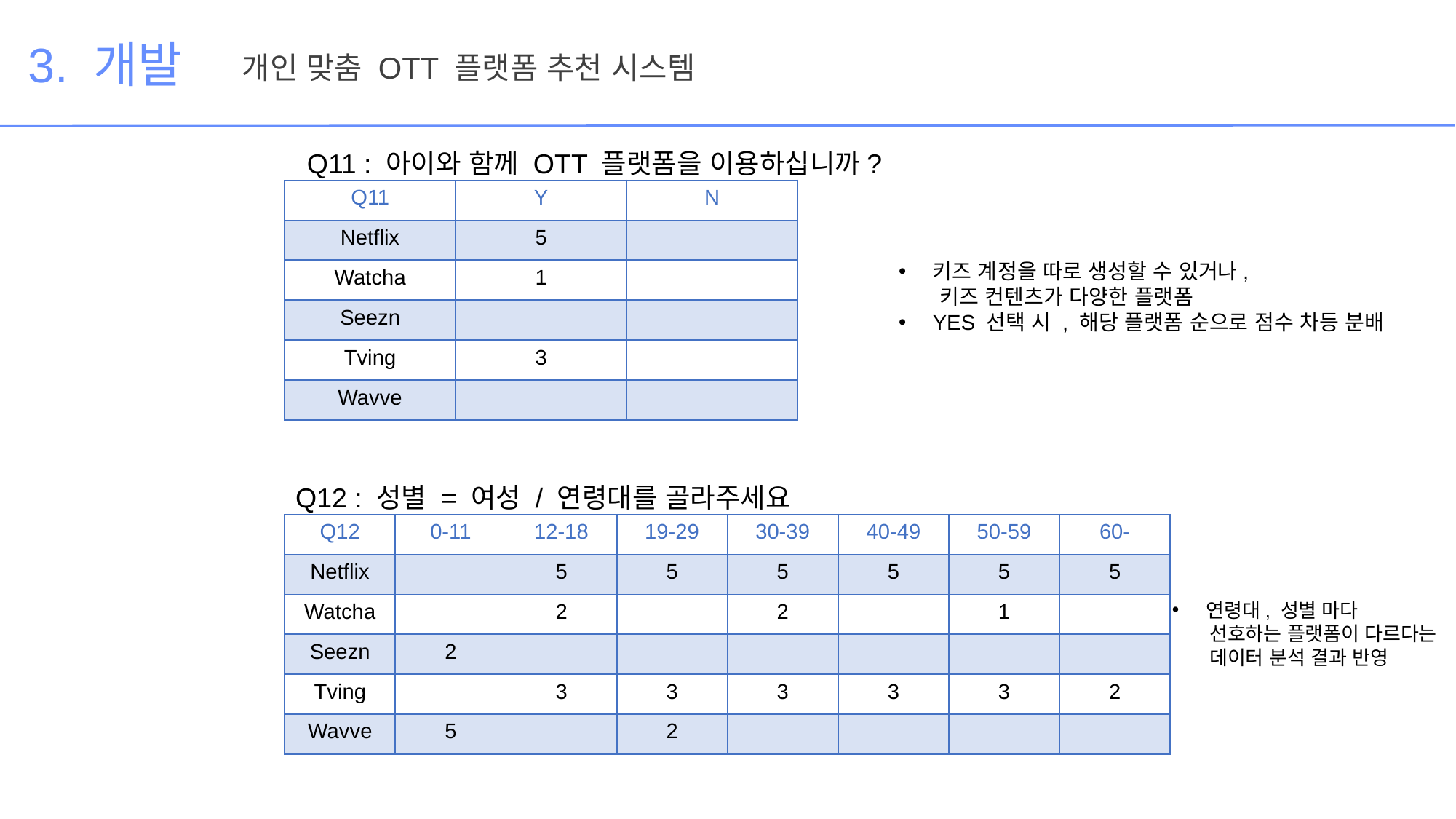

3. 개발
개인 맞춤 OTT 플랫폼 추천 시스템
Q11 : 아이와 함께 OTT 플랫폼을 이용하십니까?
| Q11 | Y | N |
| --- | --- | --- |
| Netflix | 5 |  |
| Watcha | 1 |  |
| Seezn |  |  |
| Tving | 3 |  |
| Wavve |  |  |
키즈 계정을 따로 생성할 수 있거나,
      키즈 컨텐츠가 다양한 플랫폼
YES 선택 시 , 해당 플랫폼 순으로 점수 차등 분배
Q12 : 성별 = 여성 / 연령대를 골라주세요
| Q12 | 0-11 | 12-18 | 19-29 | 30-39 | 40-49 | 50-59 | 60- |
| --- | --- | --- | --- | --- | --- | --- | --- |
| Netflix |  | 5 | 5 | 5 | 5 | 5 | 5 |
| Watcha |  | 2 |  | 2 |  | 1 |  |
| Seezn | 2 |  |  |  |  |  |  |
| Tving |  | 3 | 3 | 3 | 3 | 3 | 2 |
| Wavve | 5 |  | 2 |  |  |  |  |
연령대, 성별 마다
      선호하는 플랫폼이 다르다는
      데이터 분석 결과 반영